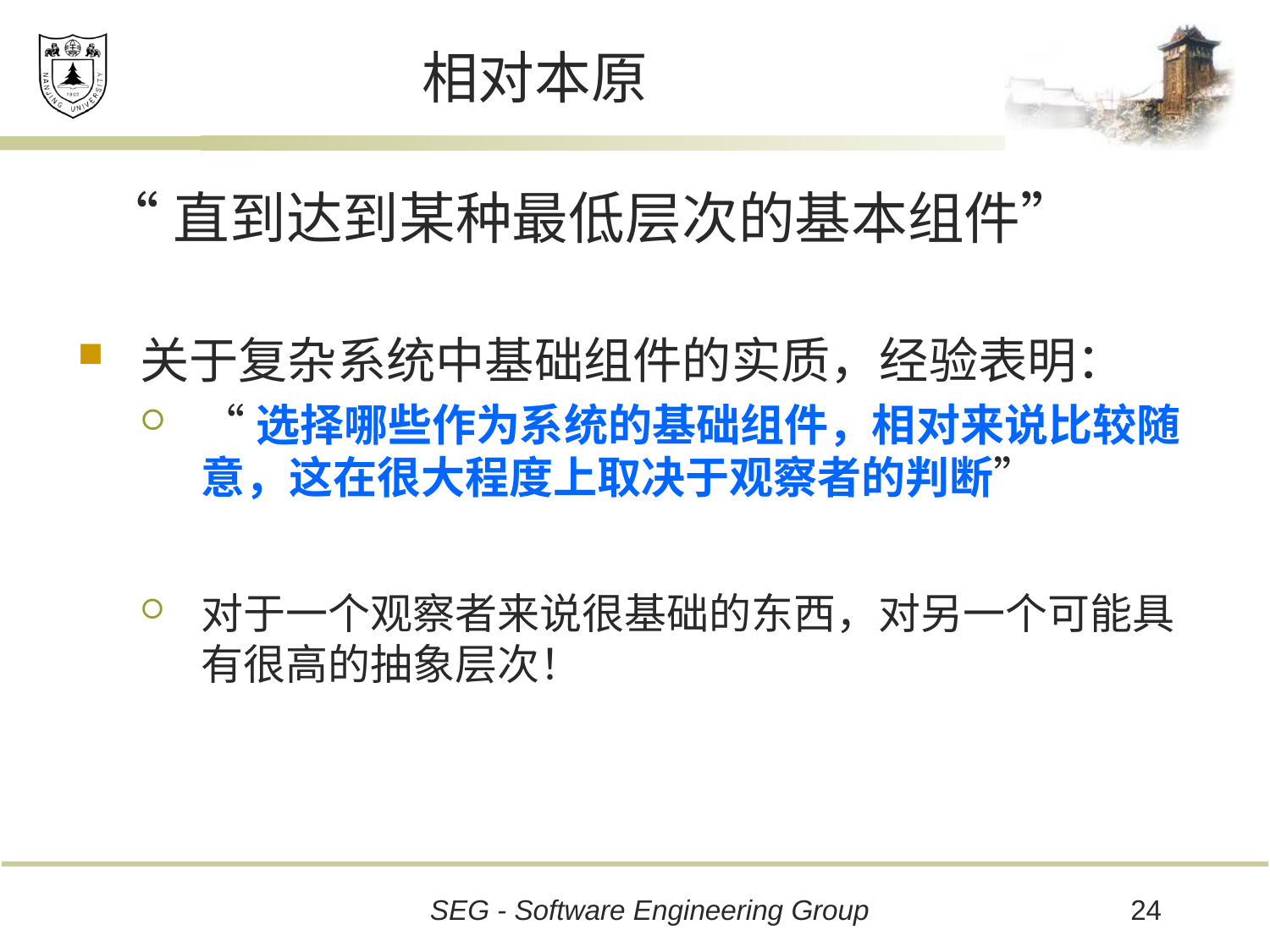

# 相对本原
  “直到达到某种最低层次的基本组件”

关于复杂系统中基础组件的实质，经验表明：
“选择哪些作为系统的基础组件，相对来说比较随意，这在很大程度上取决于观察者的判断”

对于一个观察者来说很基础的东西，对另一个可能具有很高的抽象层次！
24
SEG - Software Engineering Group